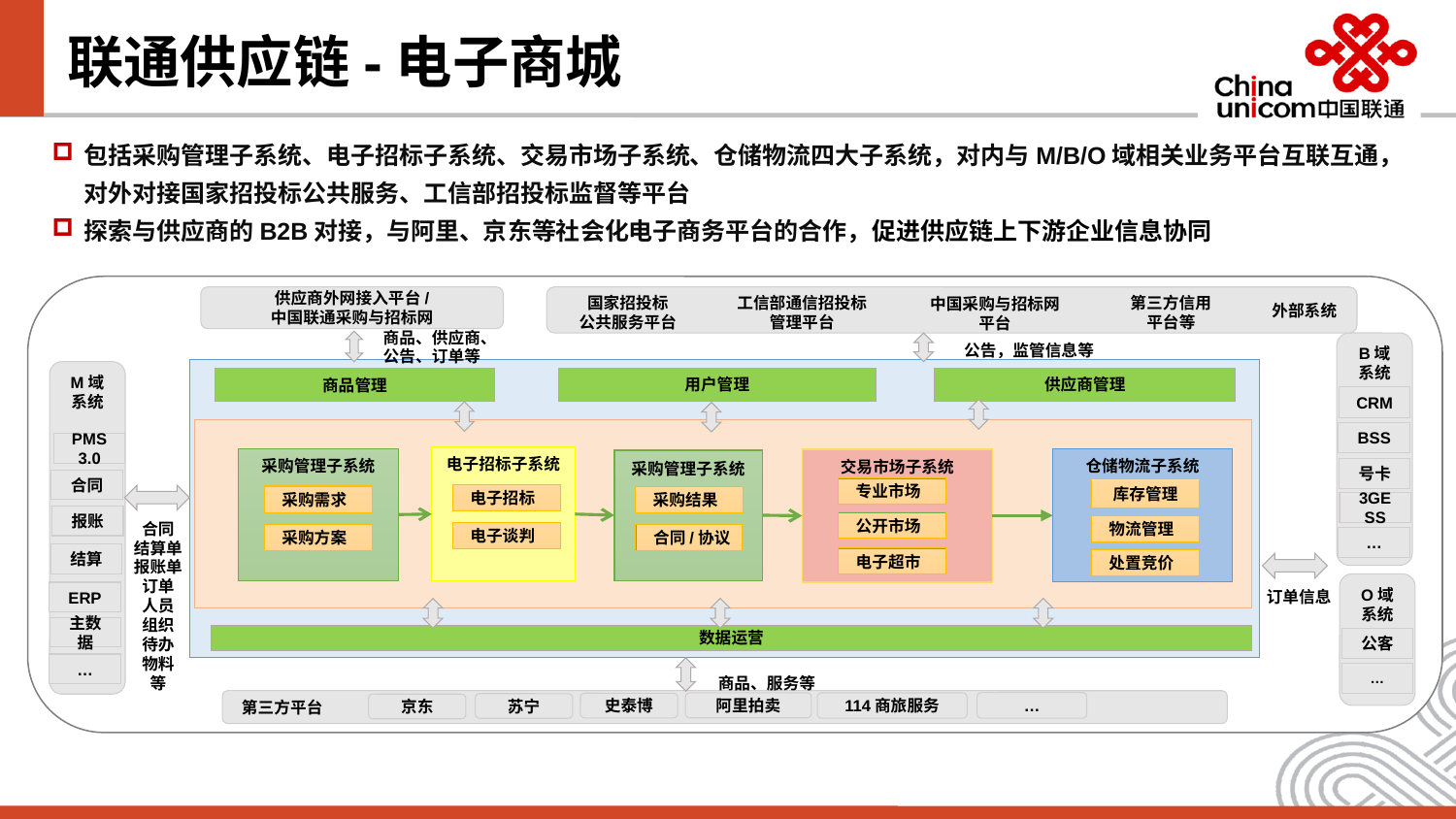

# 联通供应链-电子商城
包括采购管理子系统、电子招标子系统、交易市场子系统、仓储物流四大子系统，对内与M/B/O域相关业务平台互联互通，对外对接国家招投标公共服务、工信部招投标监督等平台
探索与供应商的B2B对接，与阿里、京东等社会化电子商务平台的合作，促进供应链上下游企业信息协同

国家招投标
公共服务平台
工信部通信招投标
管理平台
第三方信用
平台等
供应商外网接入平台/
中国联通采购与招标网
商品、供应商、公告、订单等

用户管理
供应商管理
商品管理

电子招标子系统
采购管理子系统
仓储物流子系统
交易市场子系统

数据运营
外部系统
中国采购与招标网
平台
公告，监管信息等

B域
系统
CRM
BSS
号卡
3GESS
…
M域
系统
PMS3.0
合同
报账
结算
ERP
主数据
…
采购管理子系统
专业市场
库存管理
电子招标

采购需求
采购结果
合同
结算单
报账单
订单
人员
组织
待办
物料
等
公开市场
物流管理
电子谈判
采购方案
合同/协议
电子超市
处置竞价

O域
系统
公客
…
订单信息

商品、服务等
第三方平台
…
阿里拍卖
114商旅服务
史泰博
苏宁
京东